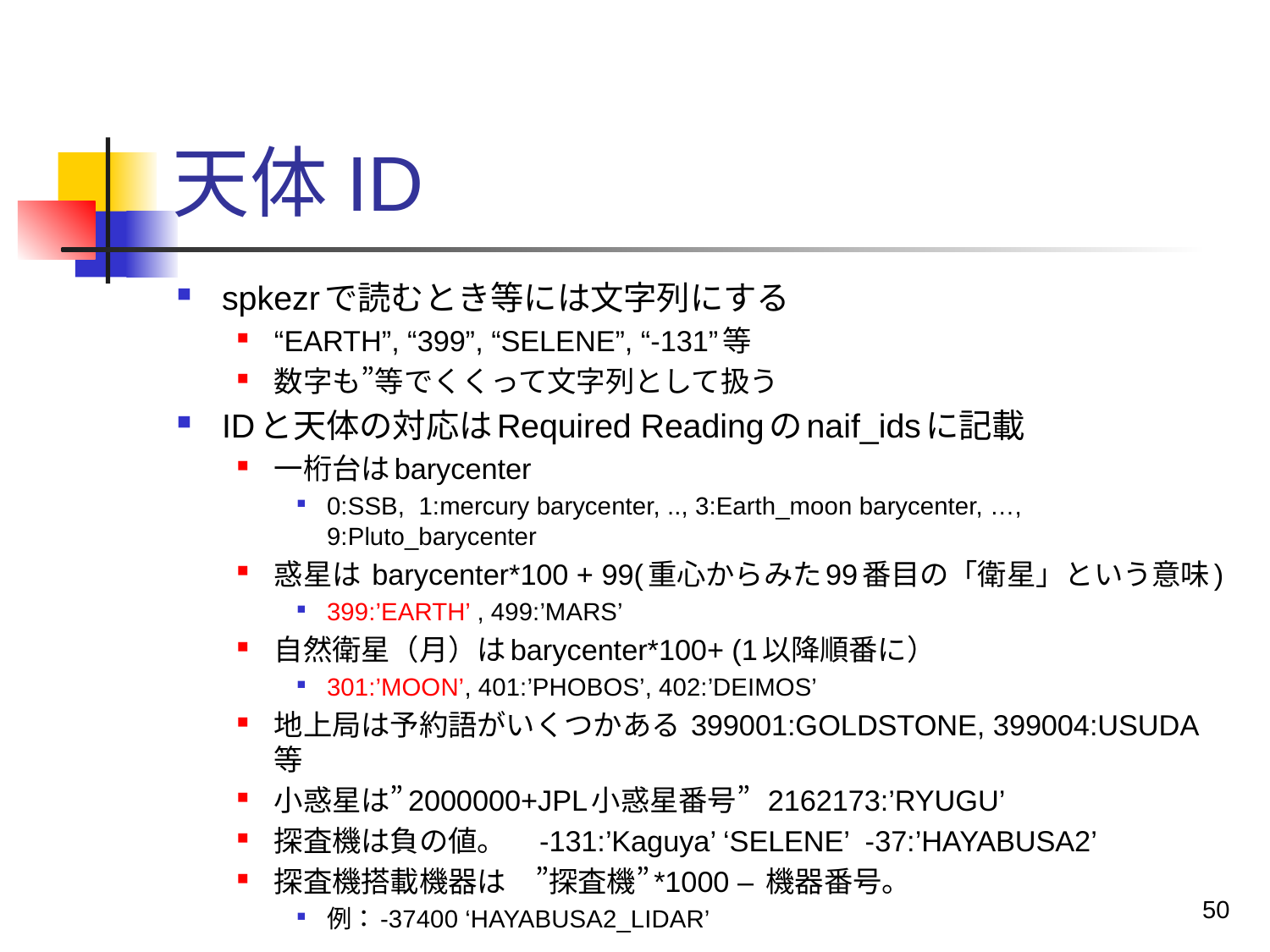

# 天体ID
spkezrで読むとき等には文字列にする
“EARTH”, “399”, “SELENE”, “-131”等
数字も”等でくくって文字列として扱う
IDと天体の対応はRequired Readingのnaif_idsに記載
一桁台はbarycenter
0:SSB,  1:mercury barycenter, .., 3:Earth_moon barycenter, …, 9:Pluto_barycenter
惑星は barycenter*100 + 99(重心からみた99番目の「衛星」という意味)
399:’EARTH’ , 499:’MARS’
自然衛星（月）はbarycenter*100+ (1以降順番に）
301:’MOON’, 401:’PHOBOS’, 402:’DEIMOS’
地上局は予約語がいくつかある 399001:GOLDSTONE, 399004:USUDA等
小惑星は”2000000+JPL小惑星番号”  2162173:’RYUGU’
探査機は負の値。　-131:’Kaguya’ ‘SELENE’  -37:’HAYABUSA2’
探査機搭載機器は　”探査機”*1000 – 機器番号。
例：-37400 ‘HAYABUSA2_LIDAR’

50